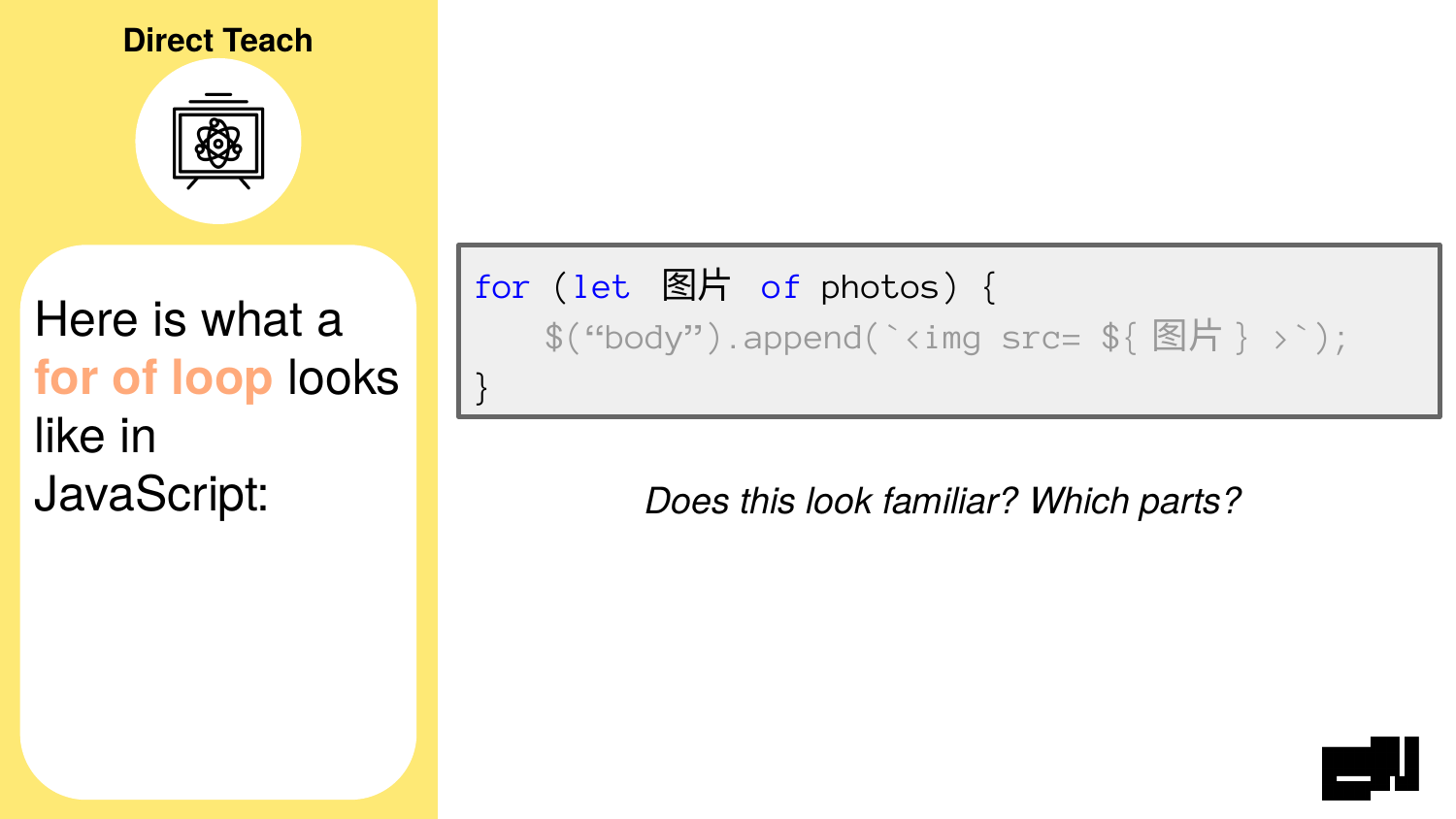

for (let 图片 of photos) {
$(“body”).append(`<img src= ${图片} >`);
}
# Here is what a for of loop looks like in JavaScript:

Does this look familiar? Which parts?